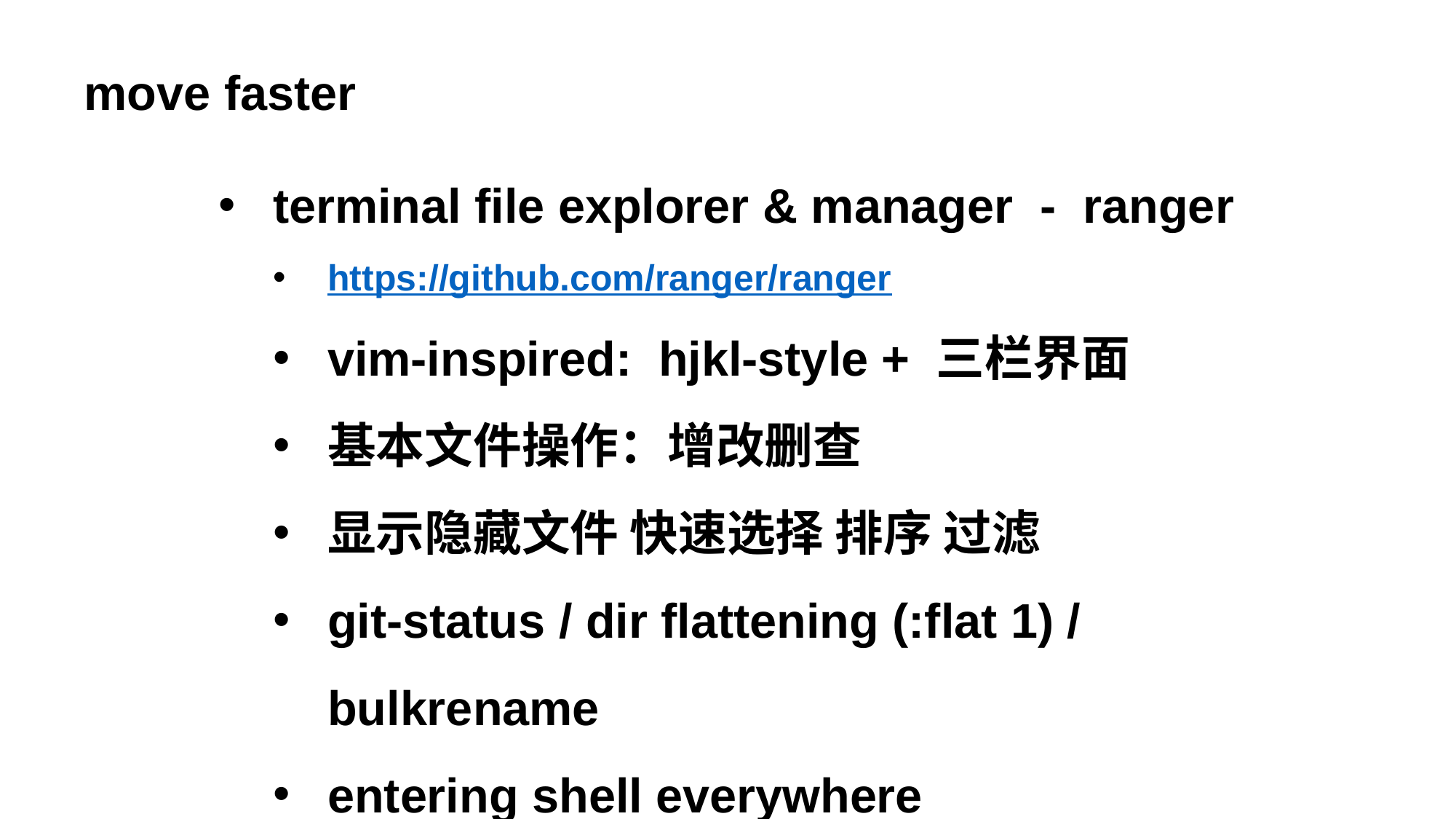

move faster
terminal file explorer & manager  -  ranger
https://github.com/ranger/ranger
vim-inspired:  hjkl-style + 三栏界面
基本文件操作：增改删查
显示隐藏文件 快速选择 排序 过滤
git-status / dir flattening (:flat 1) / bulkrename
entering shell everywhere